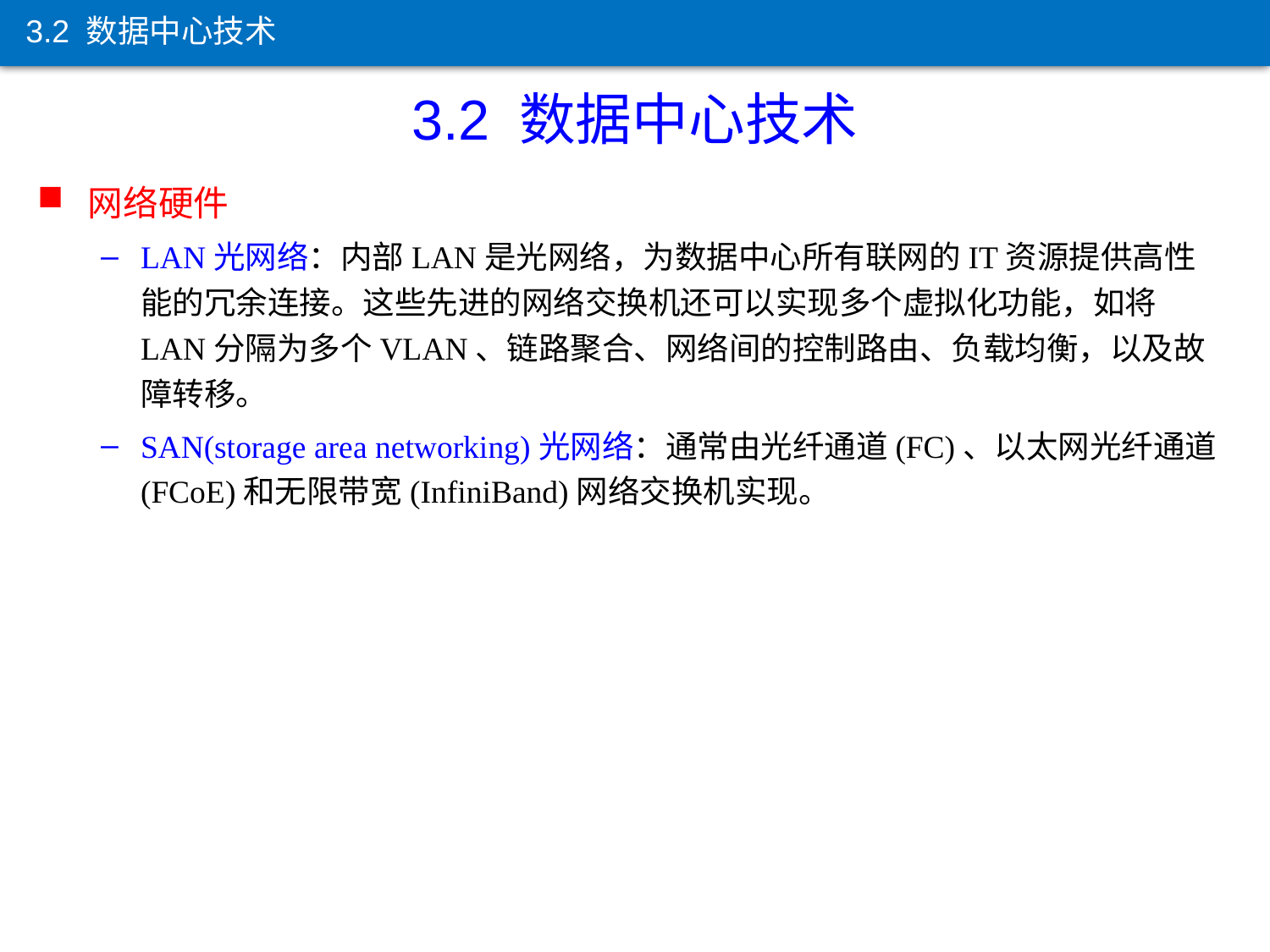

3.2 数据中心技术
3.2 数据中心技术
网络硬件
LAN光网络：内部LAN是光网络，为数据中心所有联网的IT资源提供高性能的冗余连接。这些先进的网络交换机还可以实现多个虚拟化功能，如将LAN分隔为多个VLAN、链路聚合、网络间的控制路由、负载均衡，以及故障转移。
SAN(storage area networking)光网络：通常由光纤通道(FC)、以太网光纤通道(FCoE)和无限带宽(InfiniBand)网络交换机实现。
29